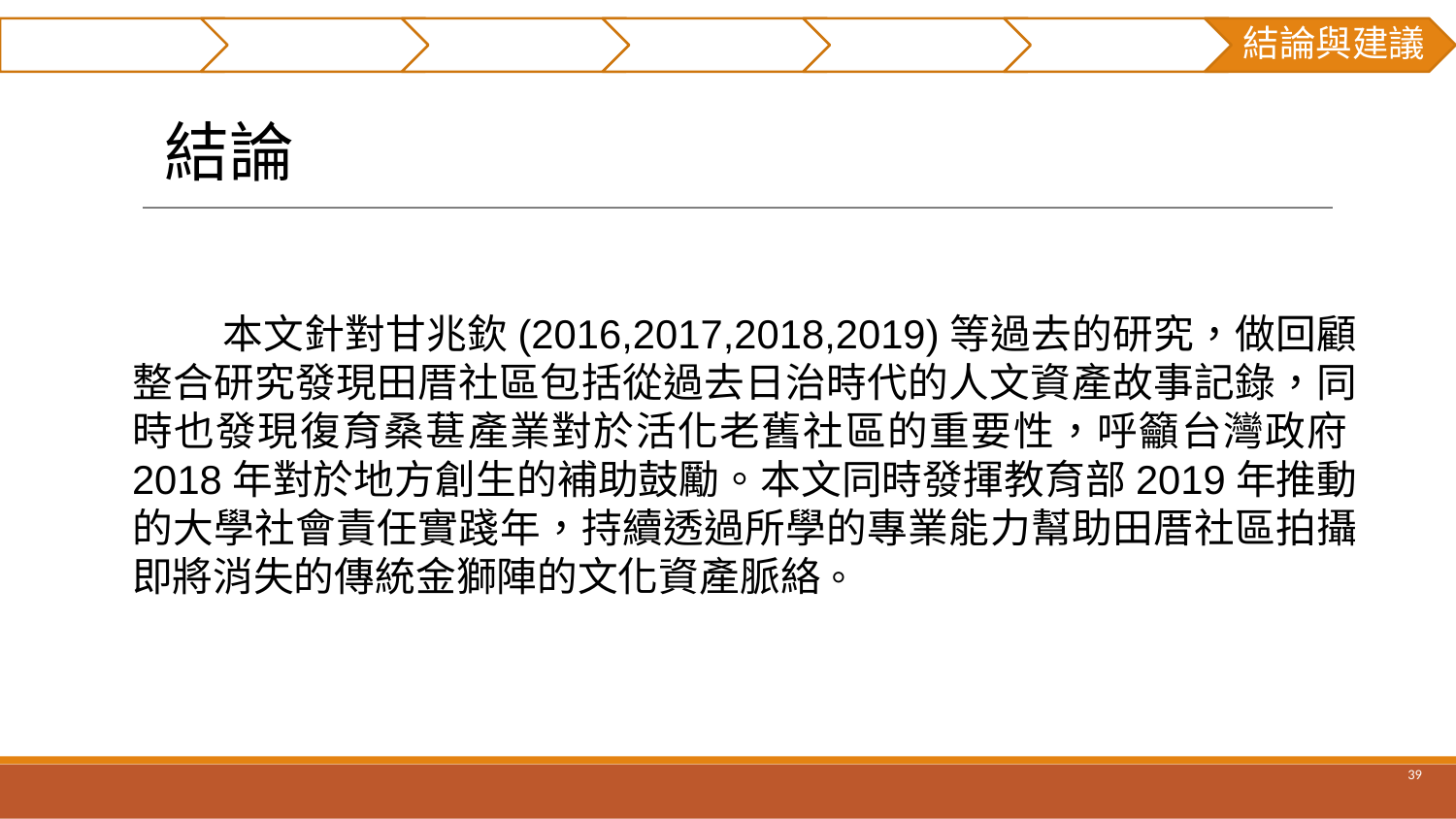

摘要

研究貢獻

前言

文獻回顧

研究方法

實例分析

結論與建議
# 結論

 本文針對甘兆欽(2016,2017,2018,2019)等過去的研究，做回顧整合研究發現田厝社區包括從過去日治時代的人文資產故事記錄，同時也發現復育桑葚產業對於活化老舊社區的重要性，呼籲台灣政府2018年對於地方創生的補助鼓勵。本文同時發揮教育部2019年推動的大學社會責任實踐年，持續透過所學的專業能力幫助田厝社區拍攝即將消失的傳統金獅陣的文化資產脈絡。

39